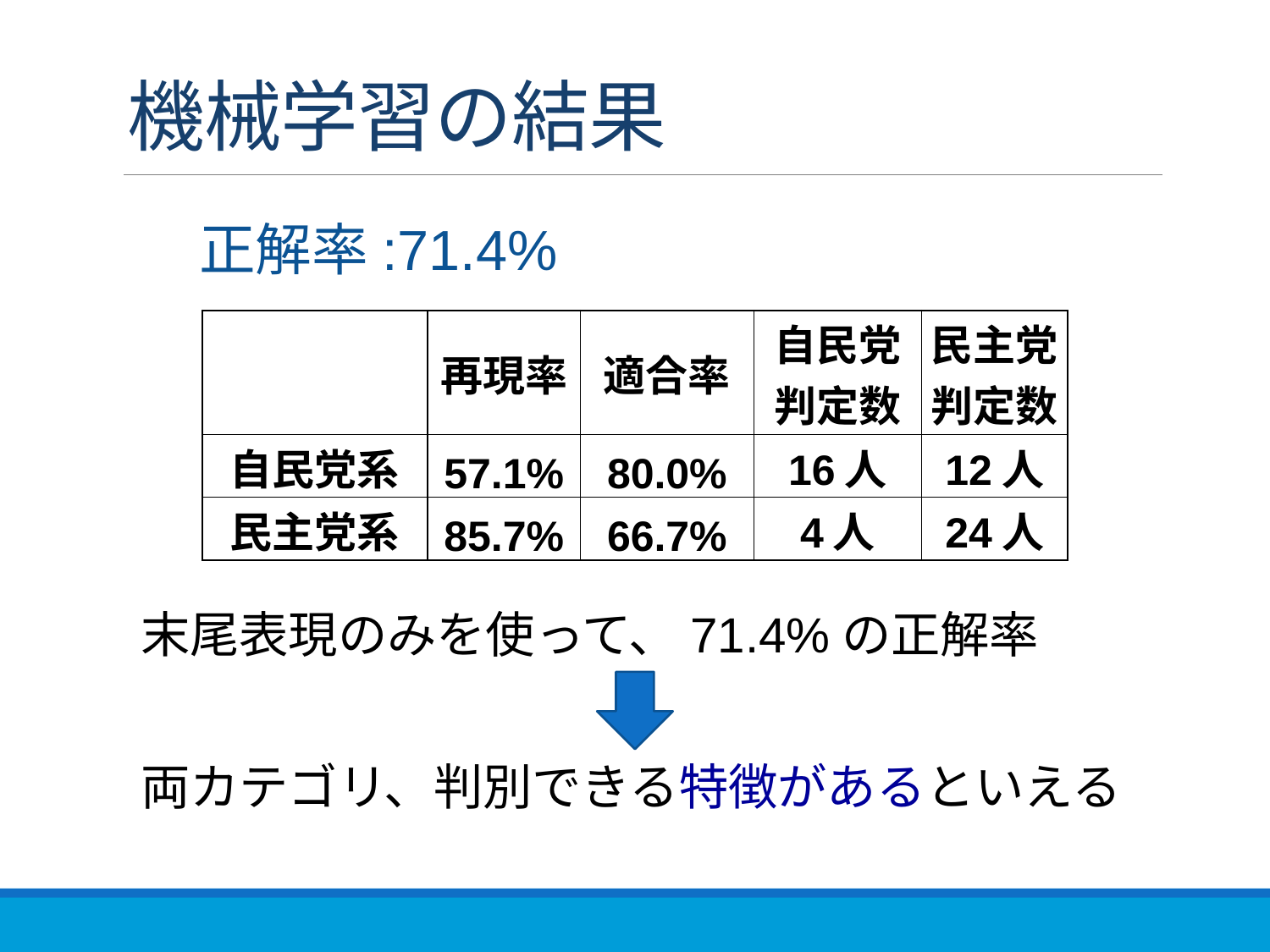

# 機械学習の結果

正解率:71.4%
|  | 再現率 | 適合率 | 自民党 判定数 | 民主党 判定数 |
| --- | --- | --- | --- | --- |
| 自民党系 | 57.1% | 80.0% | 16人 | 12人 |
| 民主党系 | 85.7% | 66.7% | 4人 | 24人 |
末尾表現のみを使って、71.4%の正解率

両カテゴリ、判別できる特徴があるといえる